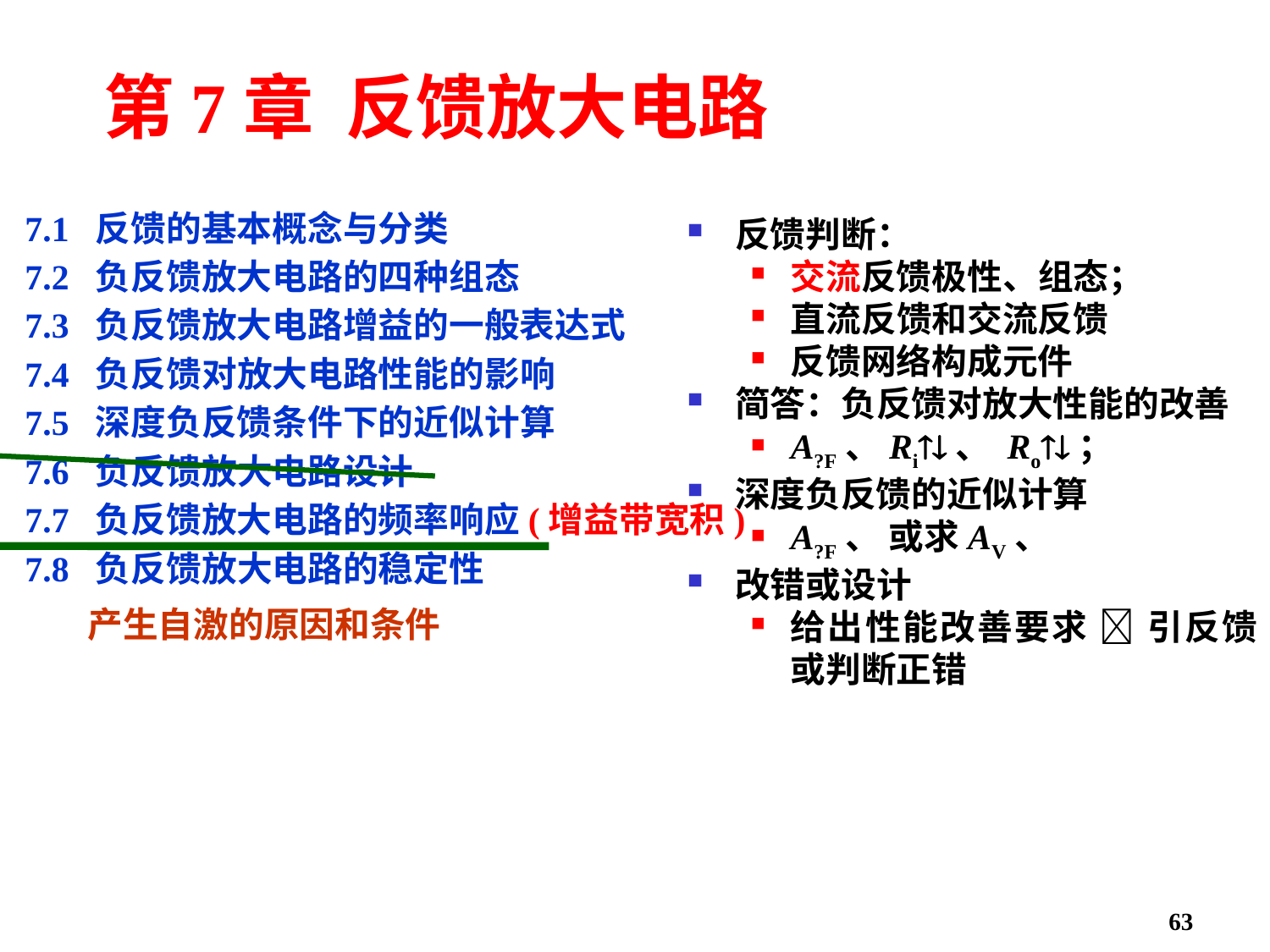

# 第7章  反馈放大电路
7.1  反馈的基本概念与分类
反馈判断：
交流反馈极性、组态；
直流反馈和交流反馈
反馈网络构成元件
简答：负反馈对放大性能的改善
A?F、Ri↑↓、 Ro↑↓；
深度负反馈的近似计算
A?F、 或求AV、
改错或设计
给出性能改善要求 → 引反馈或判断正错
7.2  负反馈放大电路的四种组态
7.3  负反馈放大电路增益的一般表达式
7.4  负反馈对放大电路性能的影响
7.5  深度负反馈条件下的近似计算
7.6  负反馈放大电路设计

7.7  负反馈放大电路的频率响应(增益带宽积)

7.8  负反馈放大电路的稳定性
产生自激的原因和条件
63